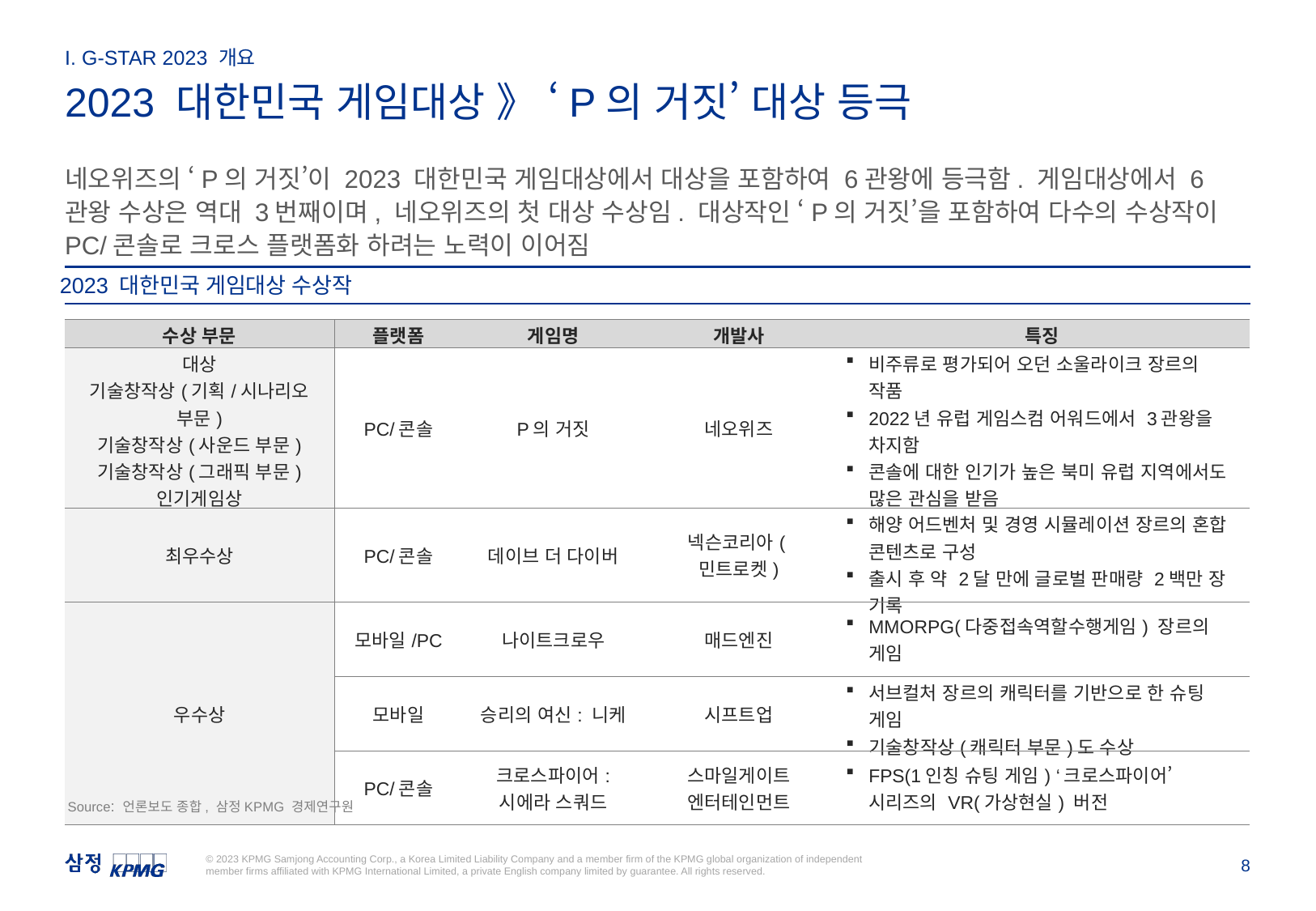

I. G-STAR 2023 개요
2023 대한민국 게임대상 》 ‘P의 거짓’ 대상 등극
네오위즈의 ‘P의 거짓’이 2023 대한민국 게임대상에서 대상을 포함하여 6관왕에 등극함. 게임대상에서 6관왕 수상은 역대 3번째이며, 네오위즈의 첫 대상 수상임. 대상작인 ‘P의 거짓’을 포함하여 다수의 수상작이 PC/콘솔로 크로스 플랫폼화 하려는 노력이 이어짐
2023 대한민국 게임대상 수상작
| 수상 부문 | 플랫폼 | 게임명 | 개발사 | 특징 |
| --- | --- | --- | --- | --- |
| 대상 기술창작상(기획/시나리오 부문) 기술창작상(사운드 부문) 기술창작상(그래픽 부문) 인기게임상 우수 개발자상 | PC/콘솔 | P의 거짓 | 네오위즈 | 비주류로 평가되어 오던 소울라이크 장르의 작품 2022년 유럽 게임스컴 어워드에서 3관왕을 차지함 콘솔에 대한 인기가 높은 북미 유럽 지역에서도 많은 관심을 받음 |
| 최우수상 | PC/콘솔 | 데이브 더 다이버 | 넥슨코리아(민트로켓) | 해양 어드벤처 및 경영 시뮬레이션 장르의 혼합 콘텐츠로 구성 출시 후 약 2달 만에 글로벌 판매량 2백만 장 기록 |
| 우수상 | 모바일/PC | 나이트크로우 | 매드엔진 | MMORPG(다중접속역할수행게임) 장르의 게임 |
|  | 모바일 | 승리의 여신: 니케 | 시프트업 | 서브컬처 장르의 캐릭터를 기반으로 한 슈팅 게임 기술창작상(캐릭터 부문)도 수상 |
|  | PC/콘솔 | 크로스파이어: 시에라 스쿼드 | 스마일게이트 엔터테인먼트 | FPS(1인칭 슈팅 게임) ‘크로스파이어’ 시리즈의 VR(가상현실) 버전 |
Source: 언론보도 종합, 삼정KPMG 경제연구원